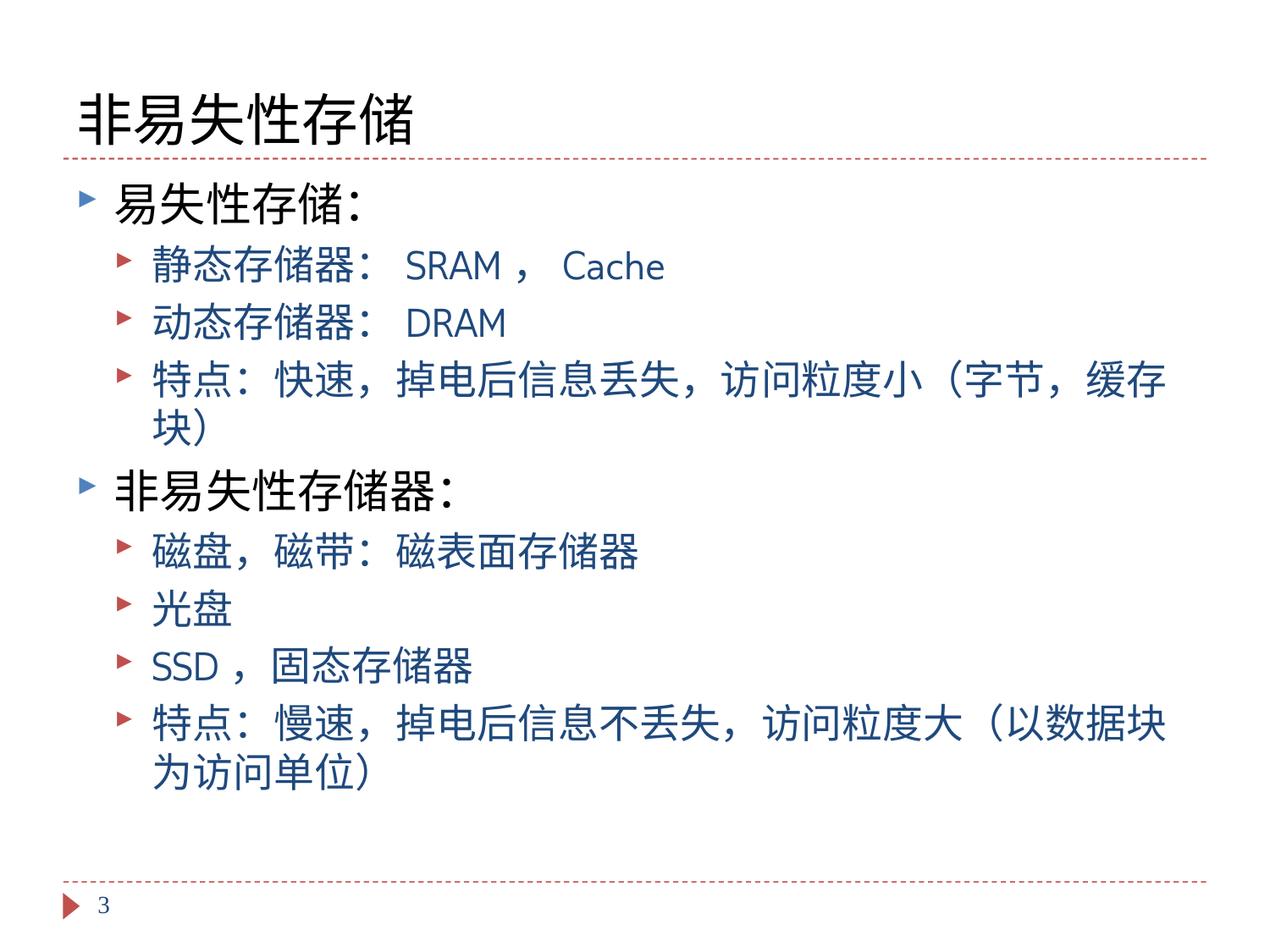

# 非易失性存储
易失性存储：
静态存储器：SRAM，Cache
动态存储器：DRAM
特点：快速，掉电后信息丢失，访问粒度小（字节，缓存块）
非易失性存储器：
磁盘，磁带：磁表面存储器
光盘
SSD，固态存储器
特点：慢速，掉电后信息不丢失，访问粒度大（以数据块为访问单位）
3